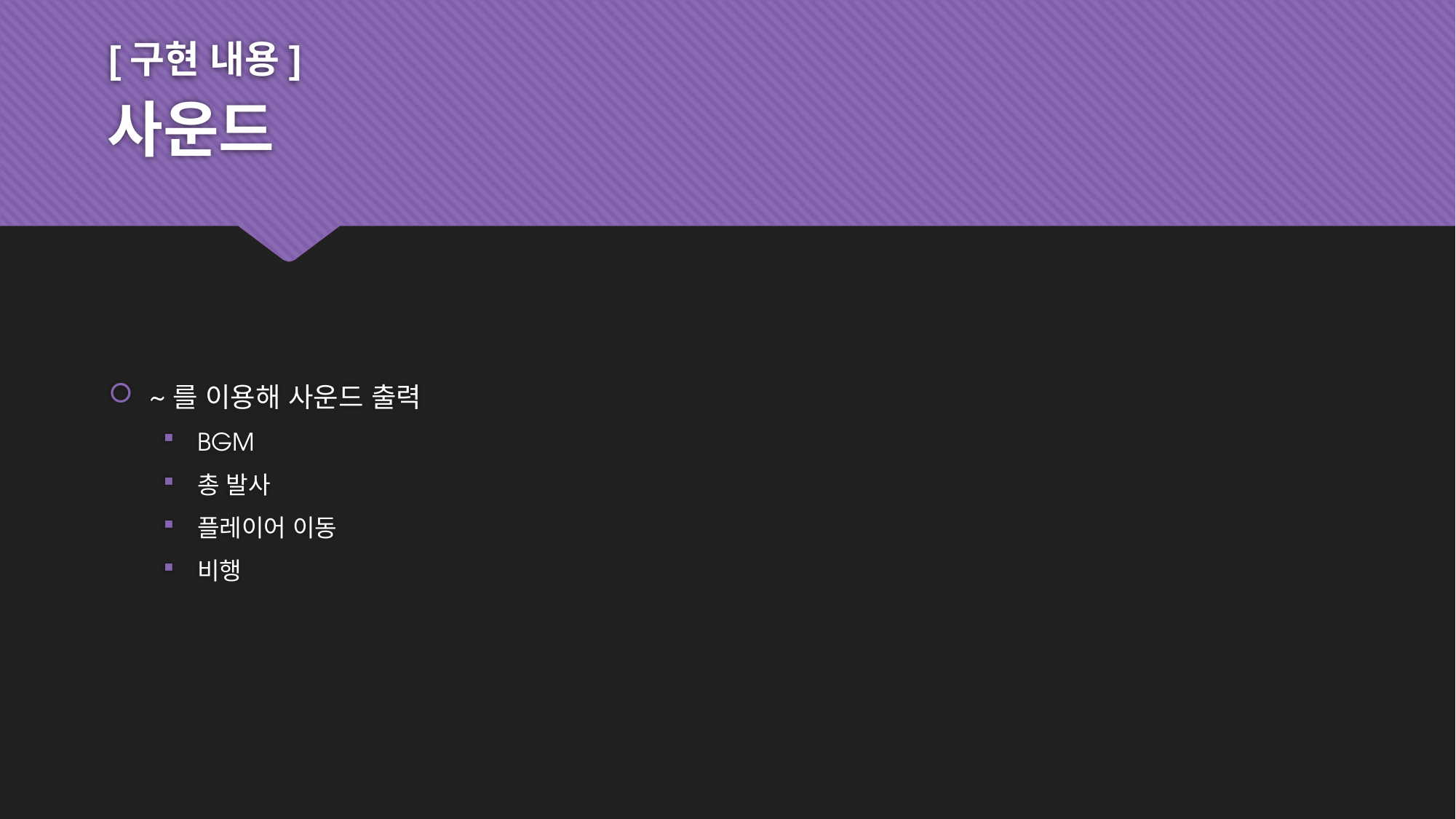

[구현 내용]
# 사운드
~를 이용해 사운드 출력
BGM
총 발사
플레이어 이동
비행